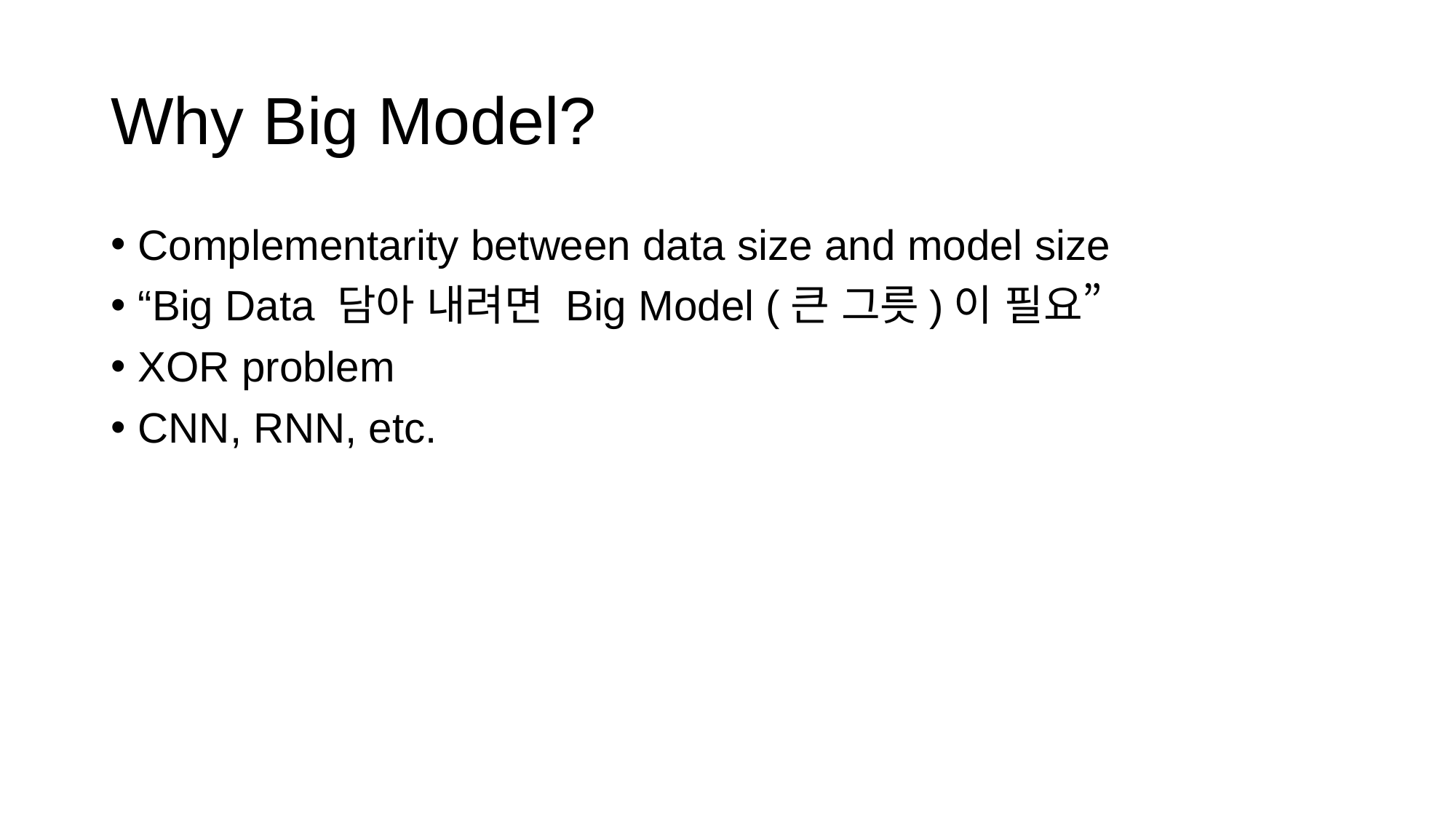

# Why Big Model?
Complementarity between data size and model size
“Big Data 담아 내려면 Big Model (큰 그릇)이 필요”
XOR problem
CNN, RNN, etc.